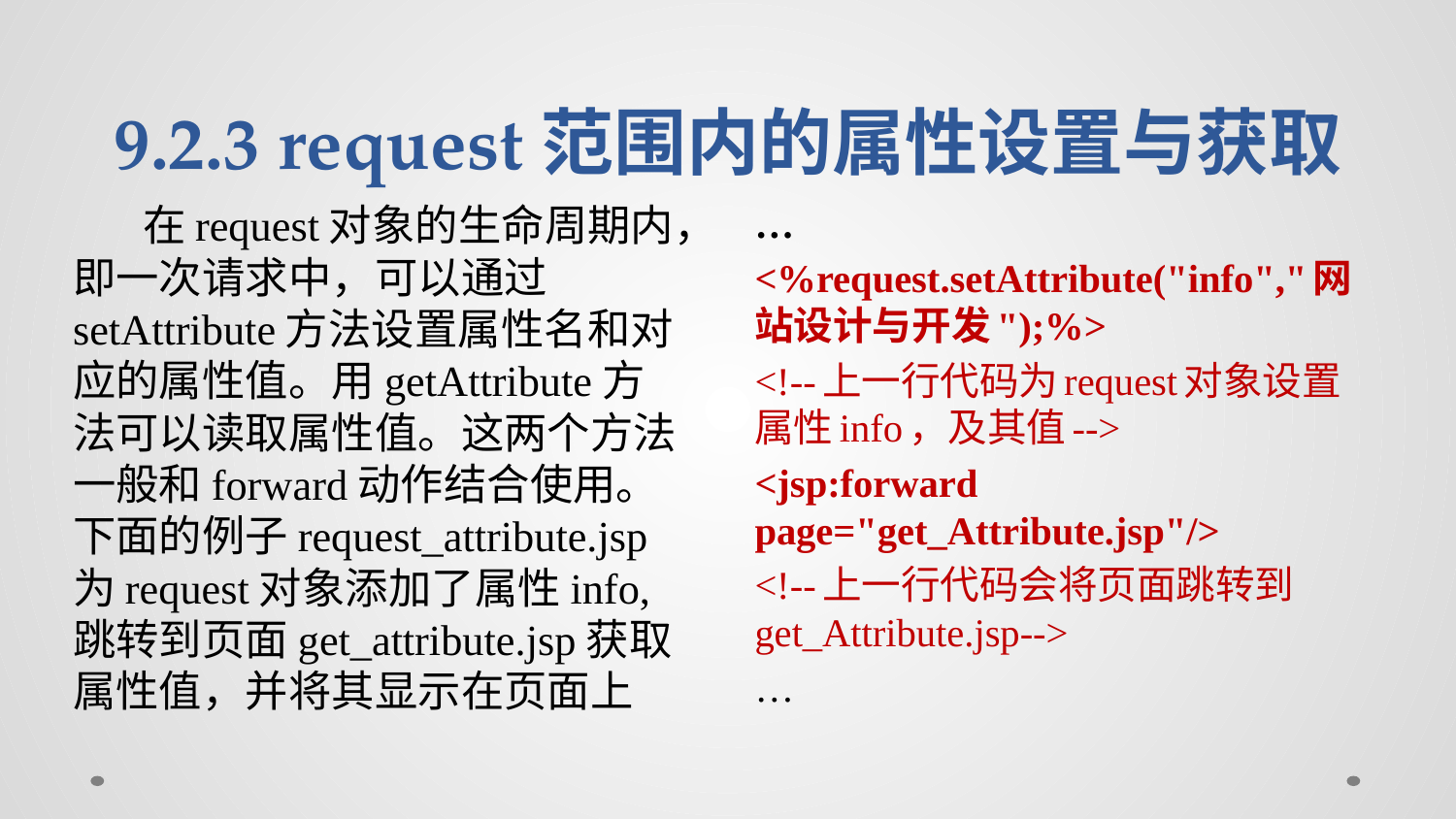

# 9.2.3 request范围内的属性设置与获取
在request对象的生命周期内，即一次请求中，可以通过setAttribute方法设置属性名和对应的属性值。用getAttribute方法可以读取属性值。这两个方法一般和forward动作结合使用。下面的例子request_attribute.jsp为request对象添加了属性info, 跳转到页面get_attribute.jsp获取属性值，并将其显示在页面上

…
<%request.setAttribute("info","网站设计与开发");%>
<!--上一行代码为request对象设置属性info，及其值-->
<jsp:forward page="get_Attribute.jsp"/>
<!--上一行代码会将页面跳转到get_Attribute.jsp-->
…